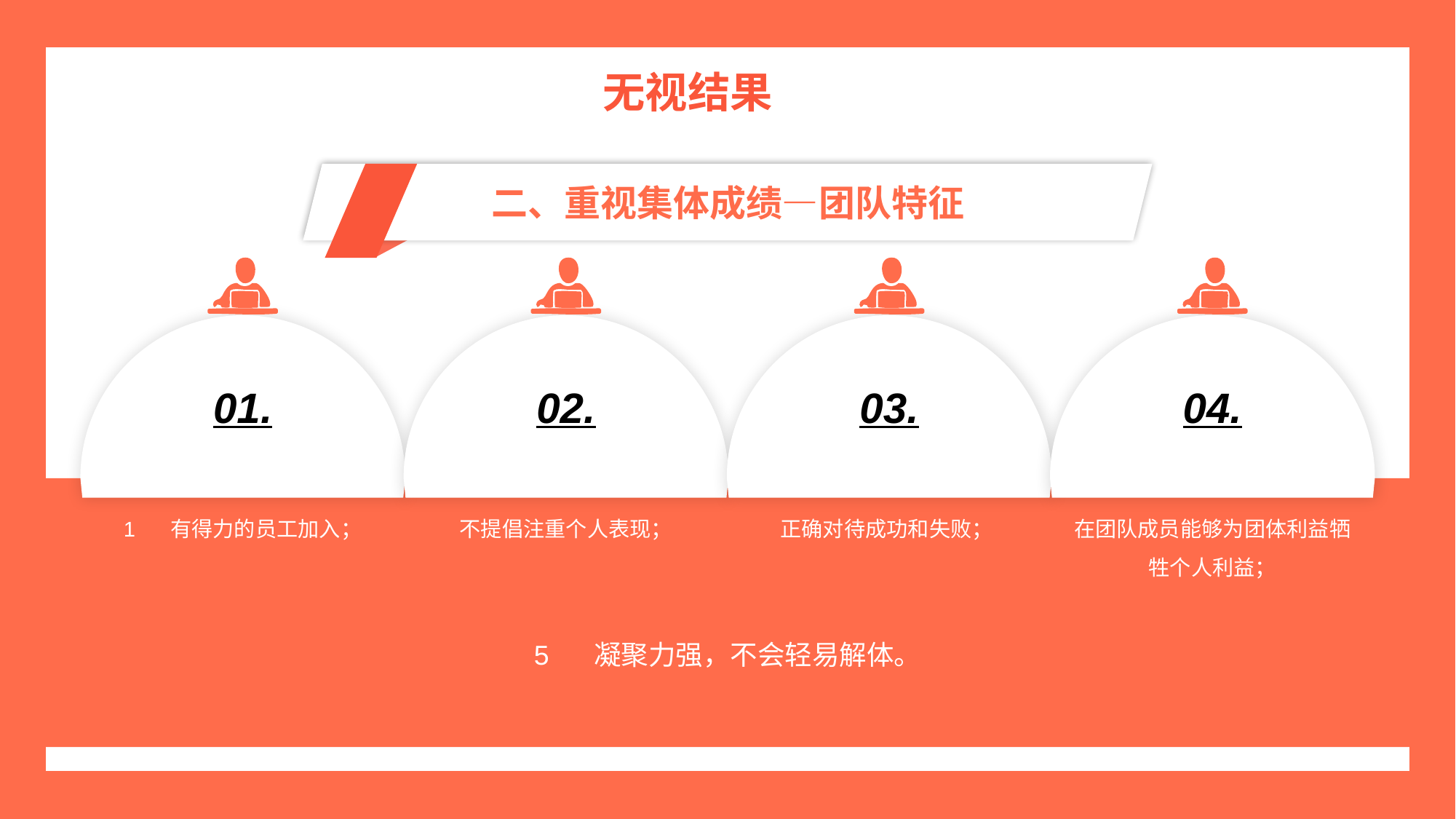

无视结果
二、重视集体成绩—团队特征

01.
1     有得力的员工加入；

02.
不提倡注重个人表现；

03.
正确对待成功和失败；

04.
在团队成员能够为团体利益牺牲个人利益；

5     凝聚力强，不会轻易解体。